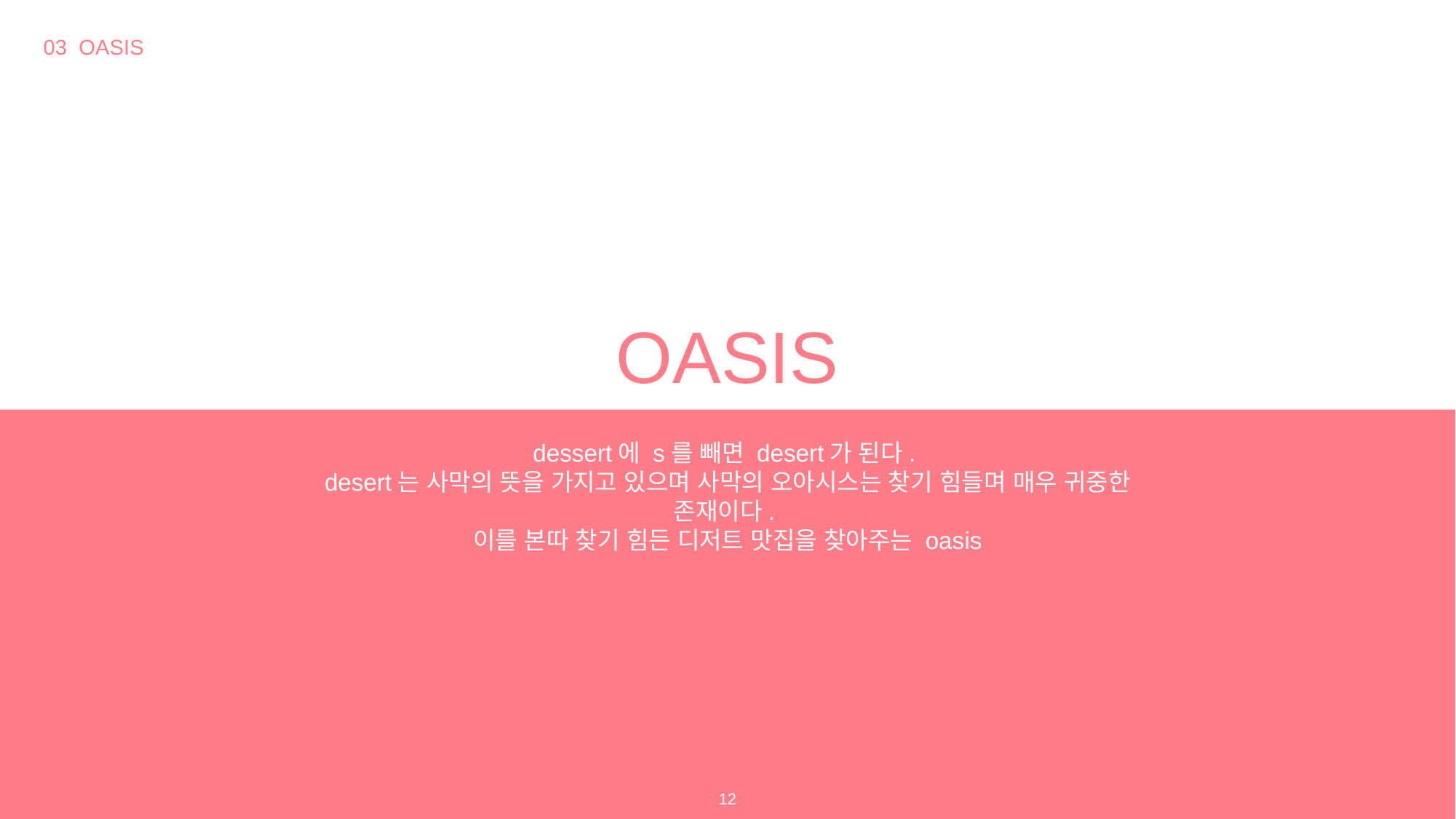

03  OASIS
OASIS

dessert에 s를 빼면 desert가 된다.
desert는 사막의 뜻을 가지고 있으며 사막의 오아시스는 찾기 힘들며 매우 귀중한 존재이다.
이를 본따 찾기 힘든 디저트 맛집을 찾아주는 oasis
12